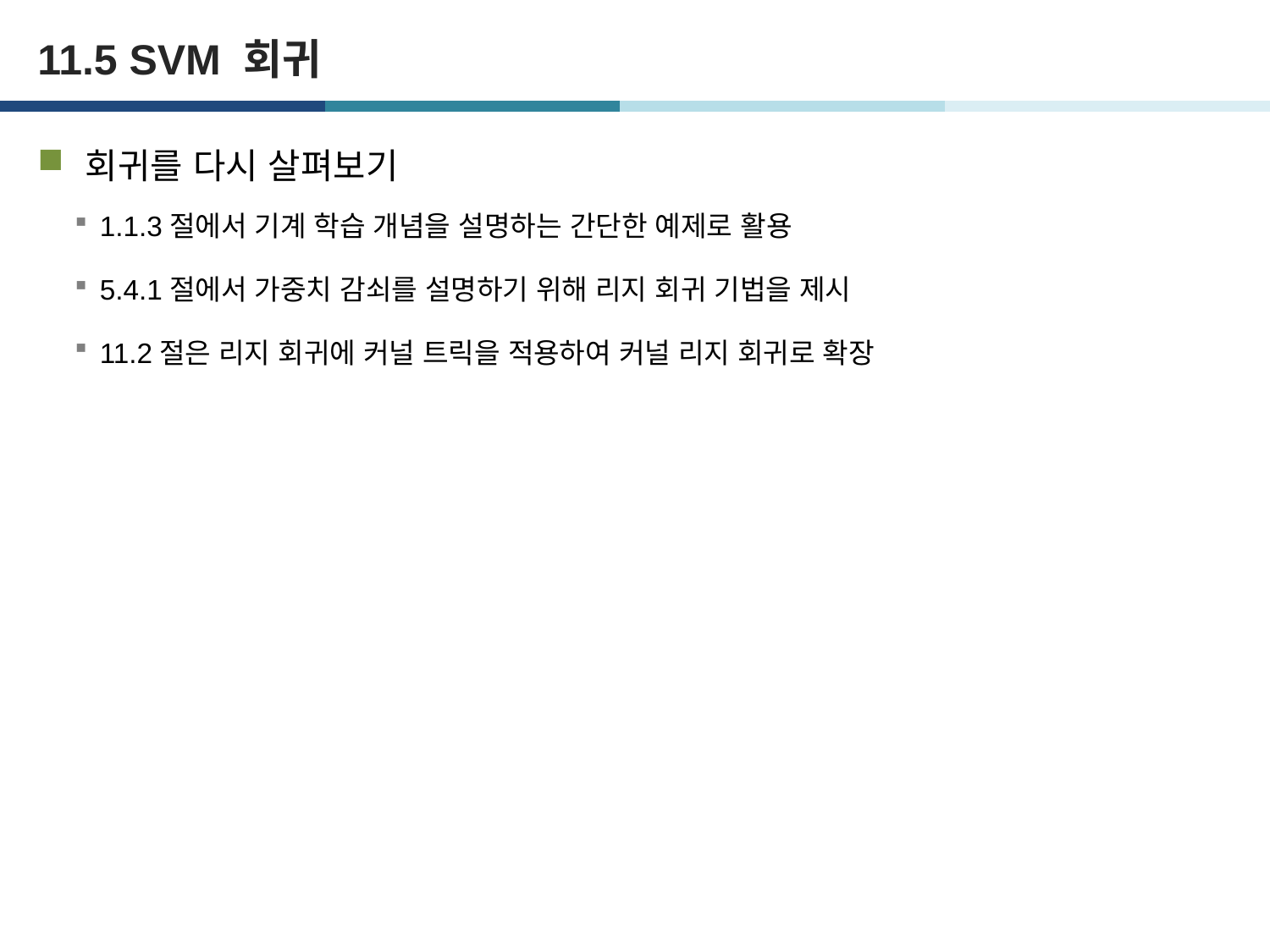

# 11.5 SVM 회귀
회귀를 다시 살펴보기
1.1.3절에서 기계 학습 개념을 설명하는 간단한 예제로 활용
5.4.1절에서 가중치 감쇠를 설명하기 위해 리지 회귀 기법을 제시
11.2절은 리지 회귀에 커널 트릭을 적용하여 커널 리지 회귀로 확장